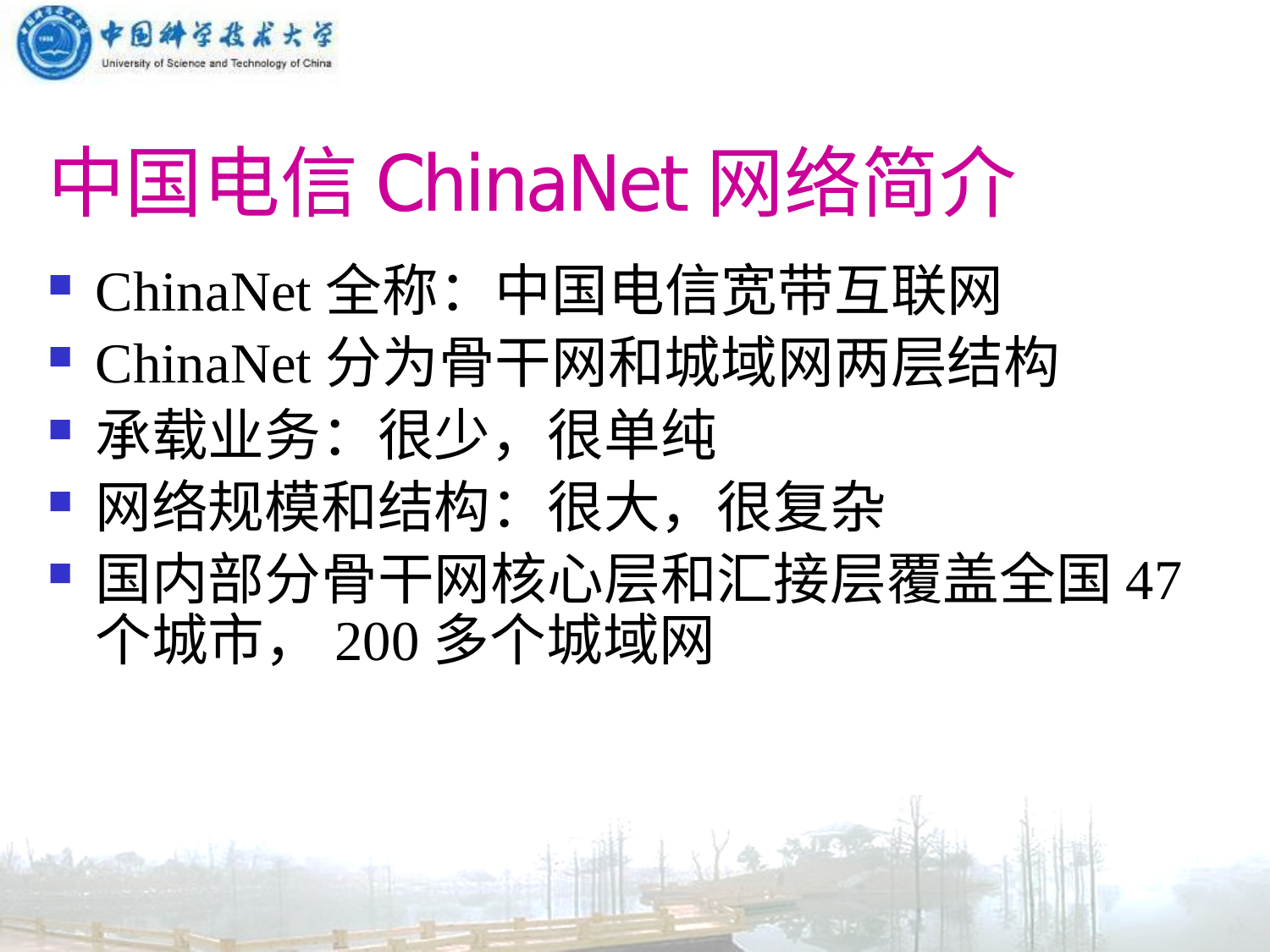

# 中国电信ChinaNet网络简介
ChinaNet全称：中国电信宽带互联网
ChinaNet分为骨干网和城域网两层结构
承载业务：很少，很单纯
网络规模和结构：很大，很复杂
国内部分骨干网核心层和汇接层覆盖全国47个城市，200多个城域网